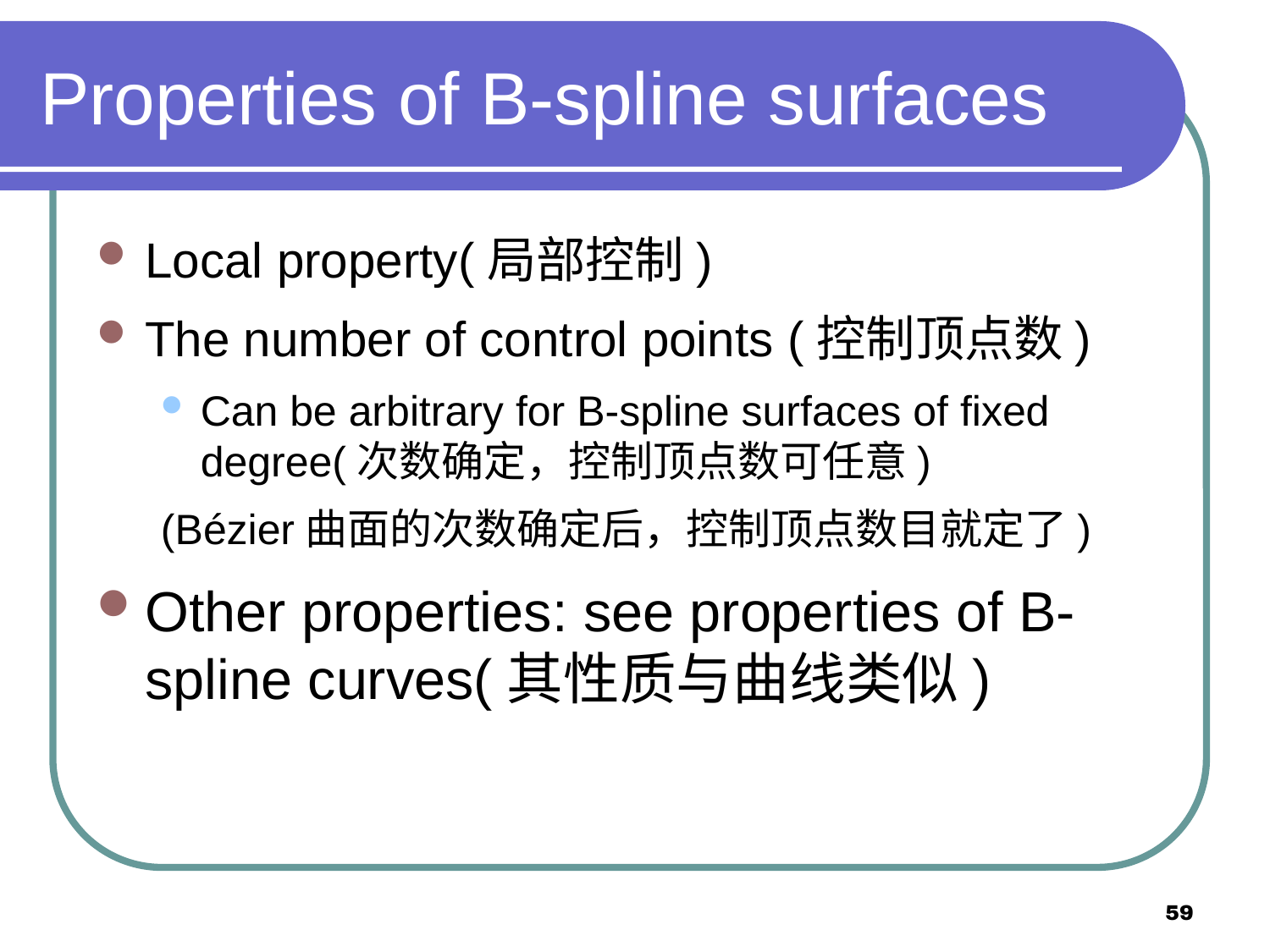

# Properties of B-spline surfaces
Local property(局部控制)
The number of control points (控制顶点数)
Can be arbitrary for B-spline surfaces of fixed degree(次数确定，控制顶点数可任意)
(Bézier曲面的次数确定后，控制顶点数目就定了)
Other properties: see properties of B-spline curves(其性质与曲线类似)
59